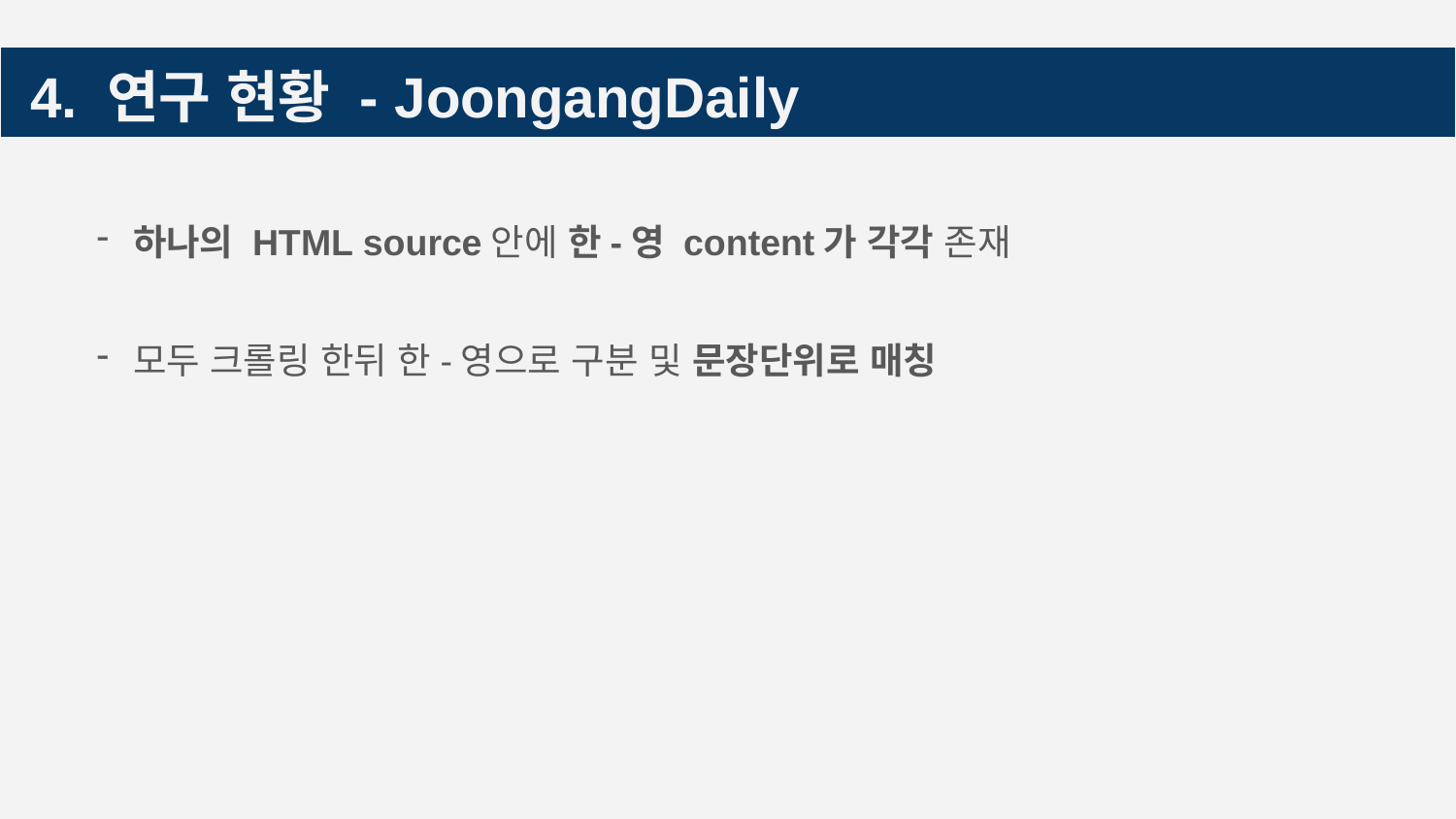

# 4. 연구 현황 - JoongangDaily
하나의 HTML source안에 한-영 content가 각각 존재
모두 크롤링 한뒤 한-영으로 구분 및 문장단위로 매칭